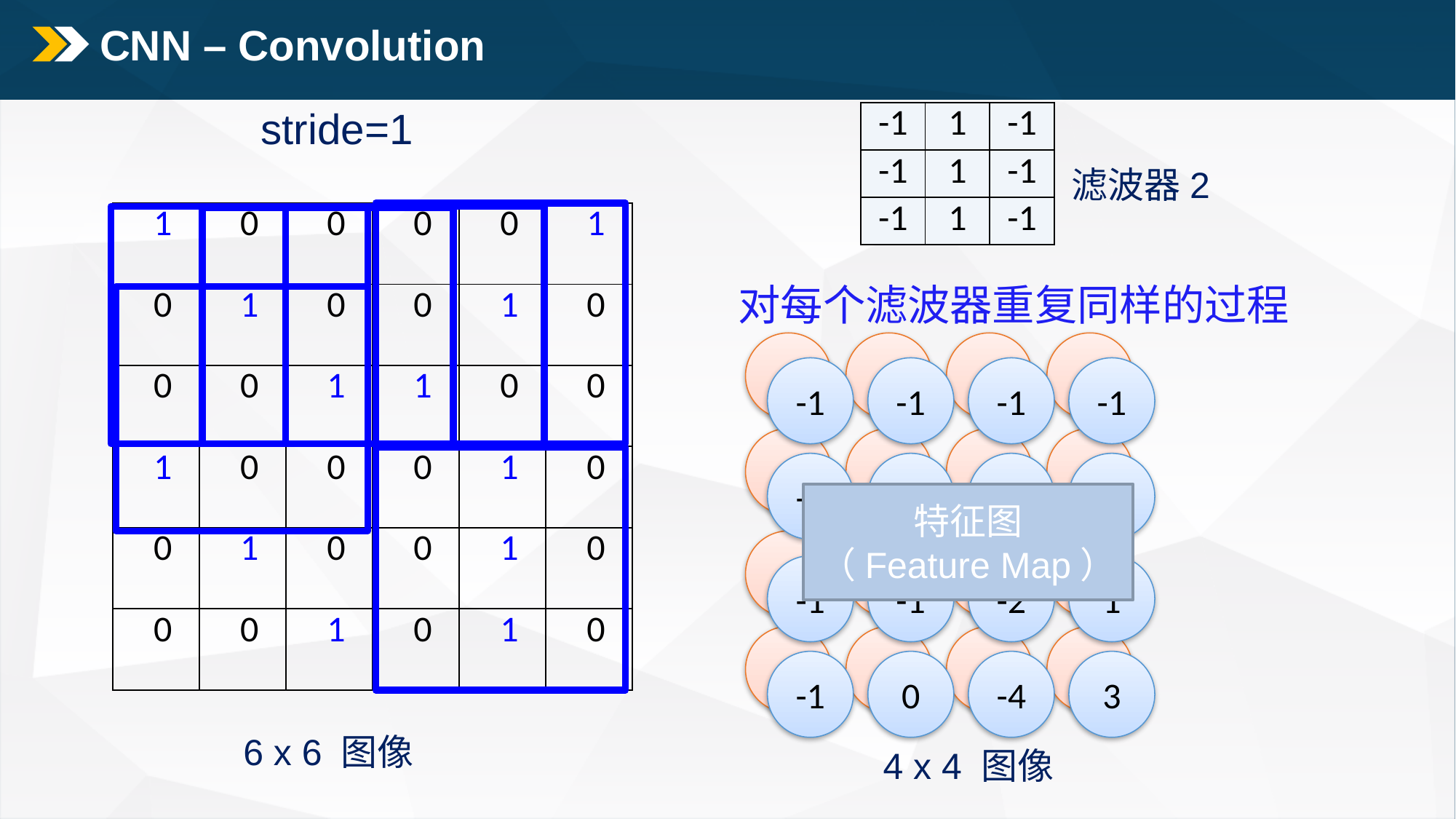

# CNN – Convolution
stride=1
| -1 | 1 | -1 |
| --- | --- | --- |
| -1 | 1 | -1 |
| -1 | 1 | -1 |
滤波器2

| 1 | 0 | 0 | 0 | 0 | 1 |
| --- | --- | --- | --- | --- | --- |
| 0 | 1 | 0 | 0 | 1 | 0 |
| 0 | 0 | 1 | 1 | 0 | 0 |
| 1 | 0 | 0 | 0 | 1 | 0 |
| 0 | 1 | 0 | 0 | 1 | 0 |
| 0 | 0 | 1 | 0 | 1 | 0 |

对每个滤波器重复同样的过程

3
-1
-3
-1
-1
-1
-1
-1
-3
1
0
-3

-1
-1
-2
1
特征图
（Feature Map）
-3
-3
0
1
-1
-1
-2
1
3
-2
-2
-1
-1
0
-4
3
6 x 6 图像
4 x 4 图像